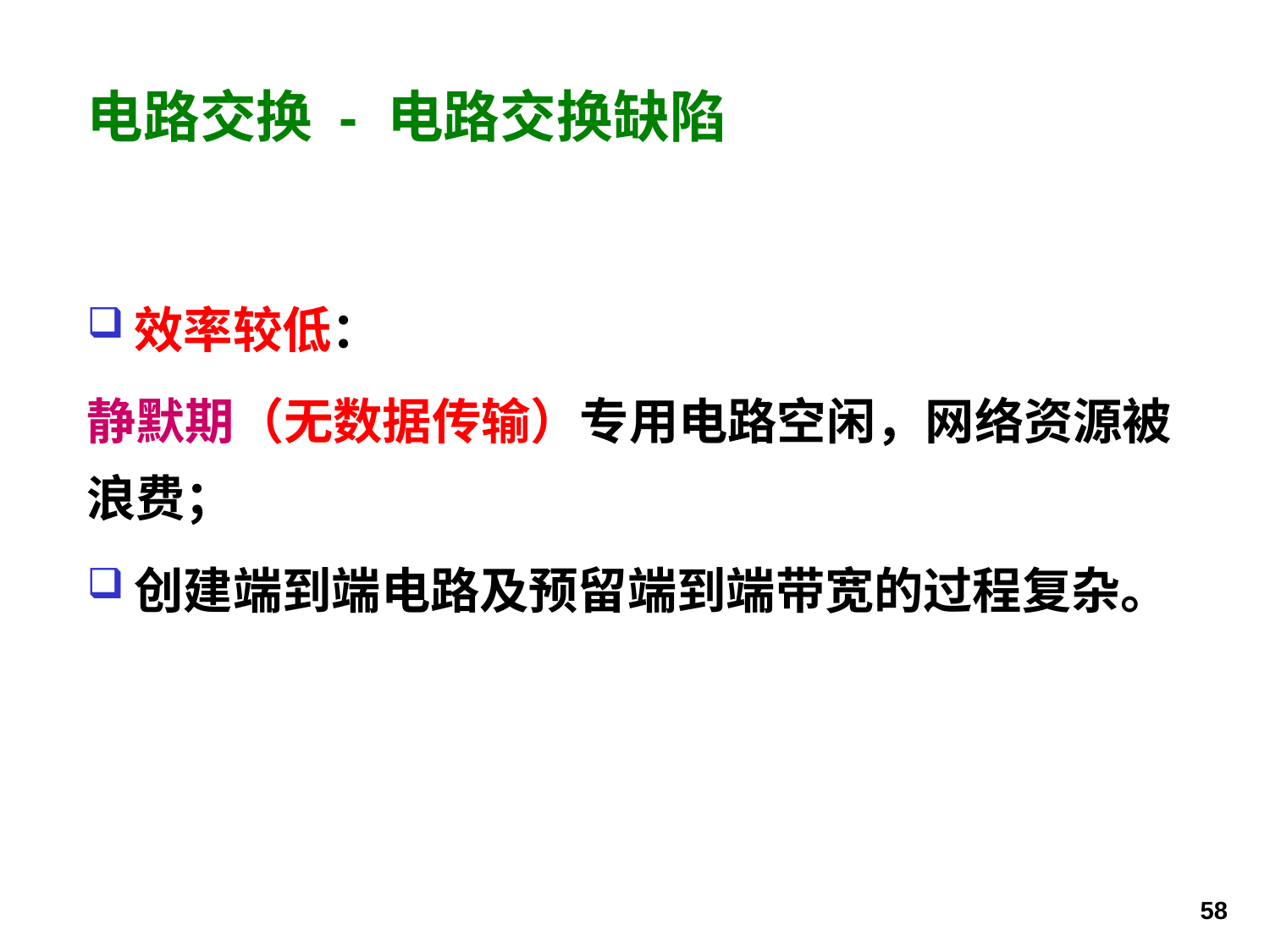

# 电路交换 - 电路交换缺陷
效率较低：
静默期（无数据传输）专用电路空闲，网络资源被浪费；
创建端到端电路及预留端到端带宽的过程复杂。
58